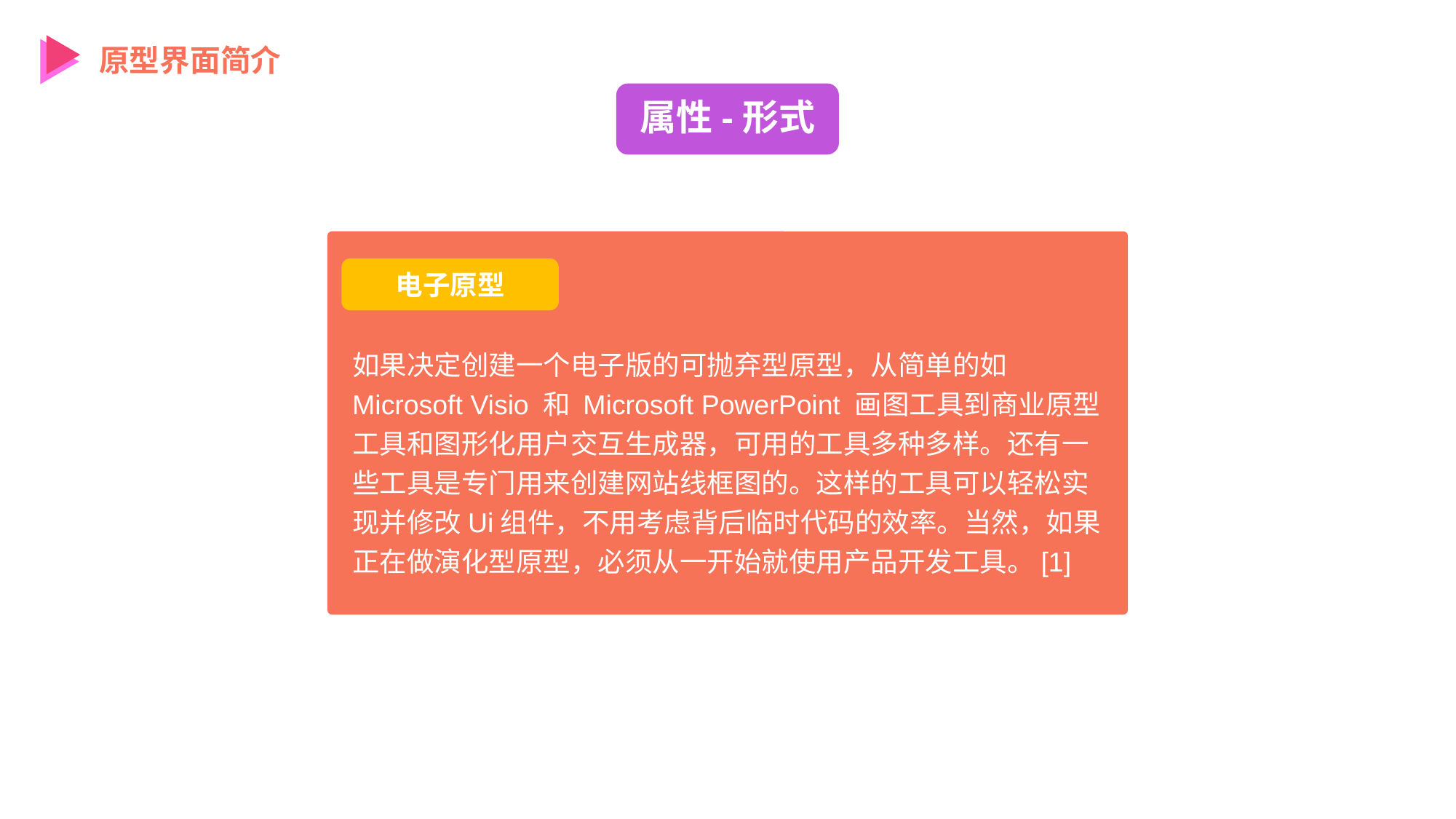

原型界面简介

属性-形式

电子原型
如果决定创建一个电子版的可抛弃型原型，从简单的如Microsoft Visio 和 Microsoft PowerPoint 画图工具到商业原型工具和图形化用户交互生成器，可用的工具多种多样。还有一些工具是专门用来创建网站线框图的。这样的工具可以轻松实现并修改Ui组件，不用考虑背后临时代码的效率。当然，如果正在做演化型原型，必须从一开始就使用产品开发工具。[1]